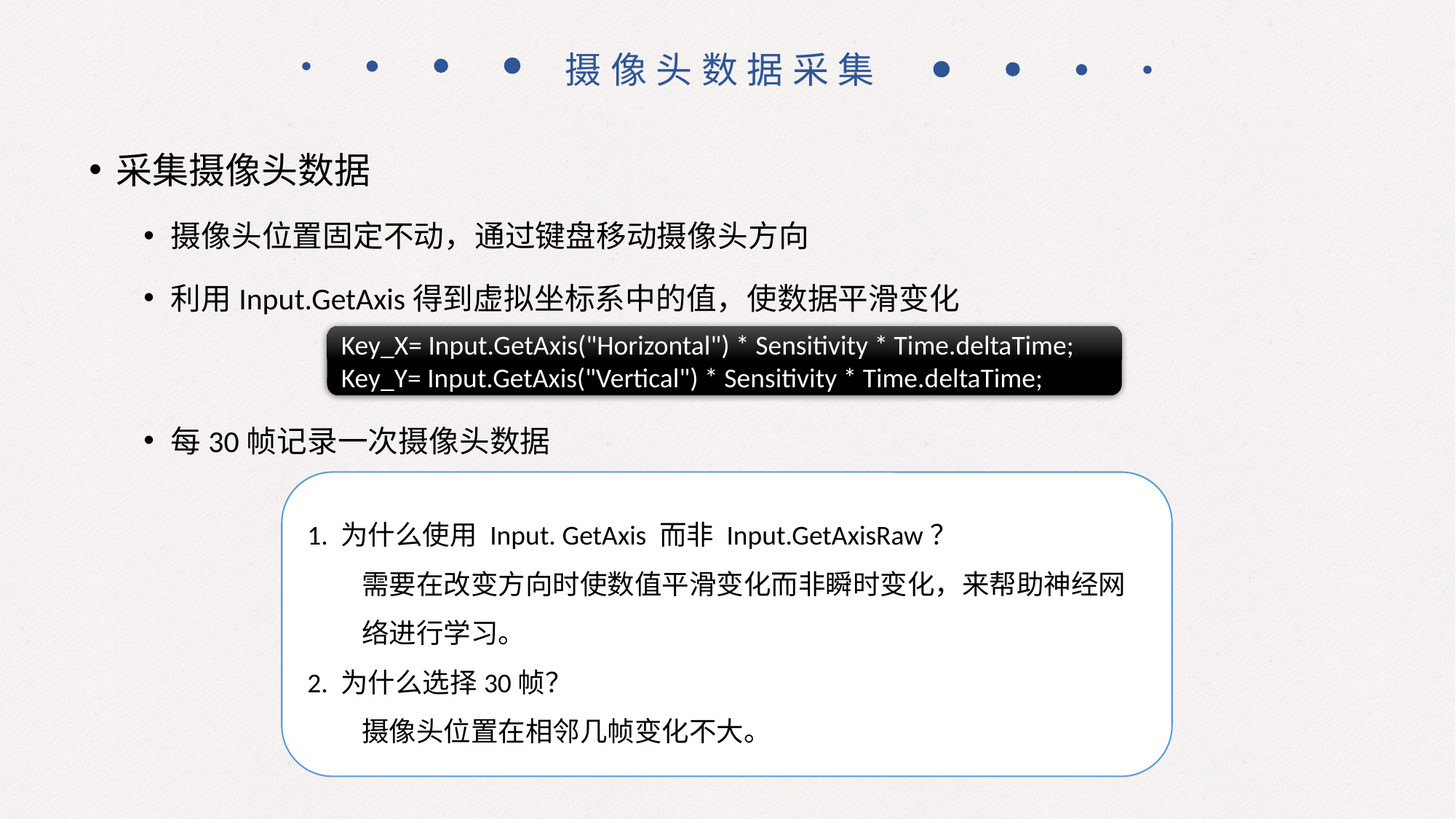

摄像头数据采集

采集摄像头数据
摄像头位置固定不动，通过键盘移动摄像头方向
利用Input.GetAxis得到虚拟坐标系中的值，使数据平滑变化

每30帧记录一次摄像头数据

Key_X= Input.GetAxis("Horizontal") * Sensitivity * Time.deltaTime;
Key_Y= Input.GetAxis("Vertical") * Sensitivity * Time.deltaTime;
1. 为什么使用 Input. GetAxis 而非 Input.GetAxisRaw？
需要在改变方向时使数值平滑变化而非瞬时变化，来帮助神经网络进行学习。
2. 为什么选择30帧？
摄像头位置在相邻几帧变化不大。